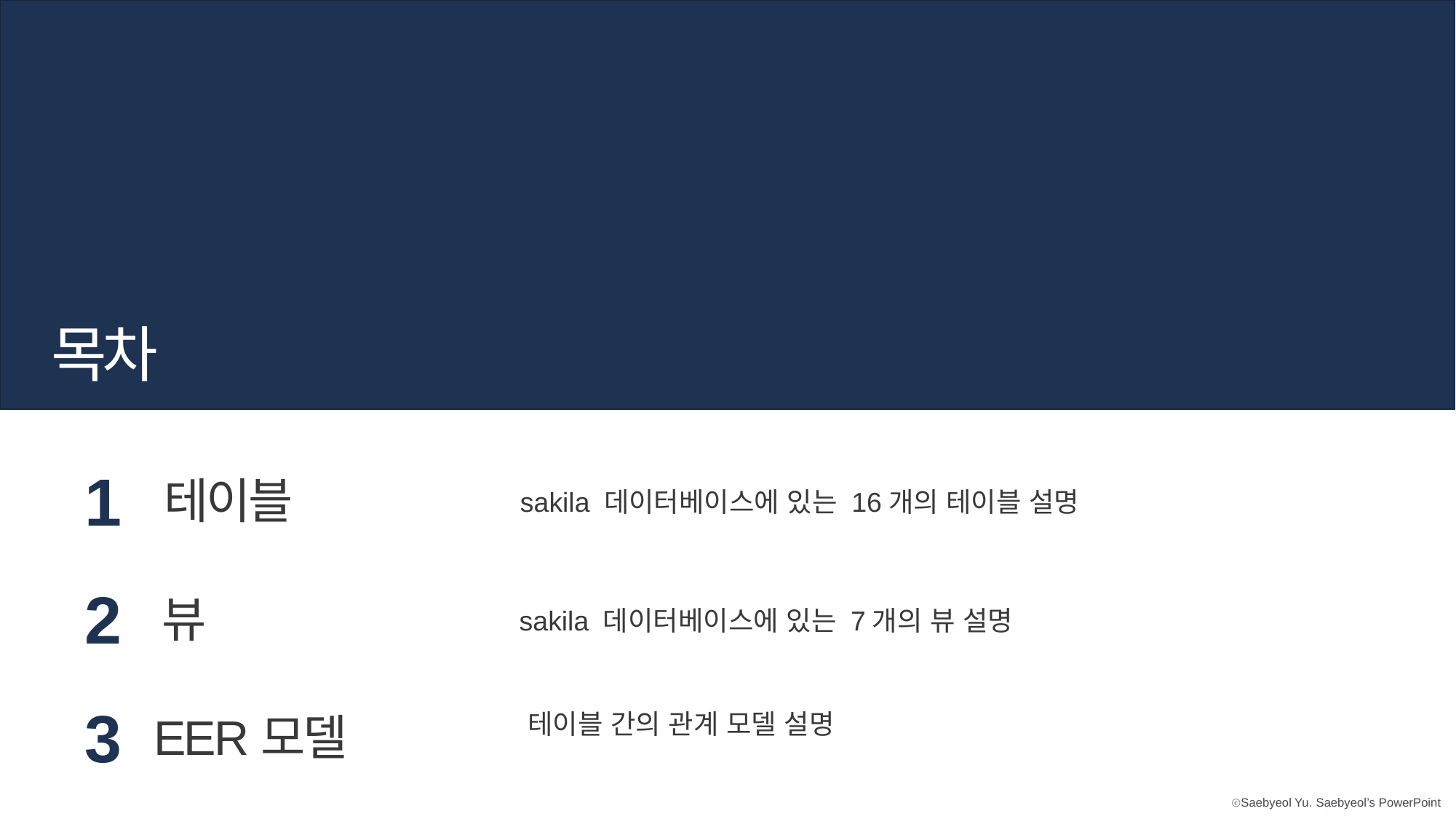

목차
1
테이블
sakila 데이터베이스에 있는 16개의 테이블 설명
2
뷰
sakila 데이터베이스에 있는 7개의 뷰 설명
3
EER모델
테이블 간의 관계 모델 설명